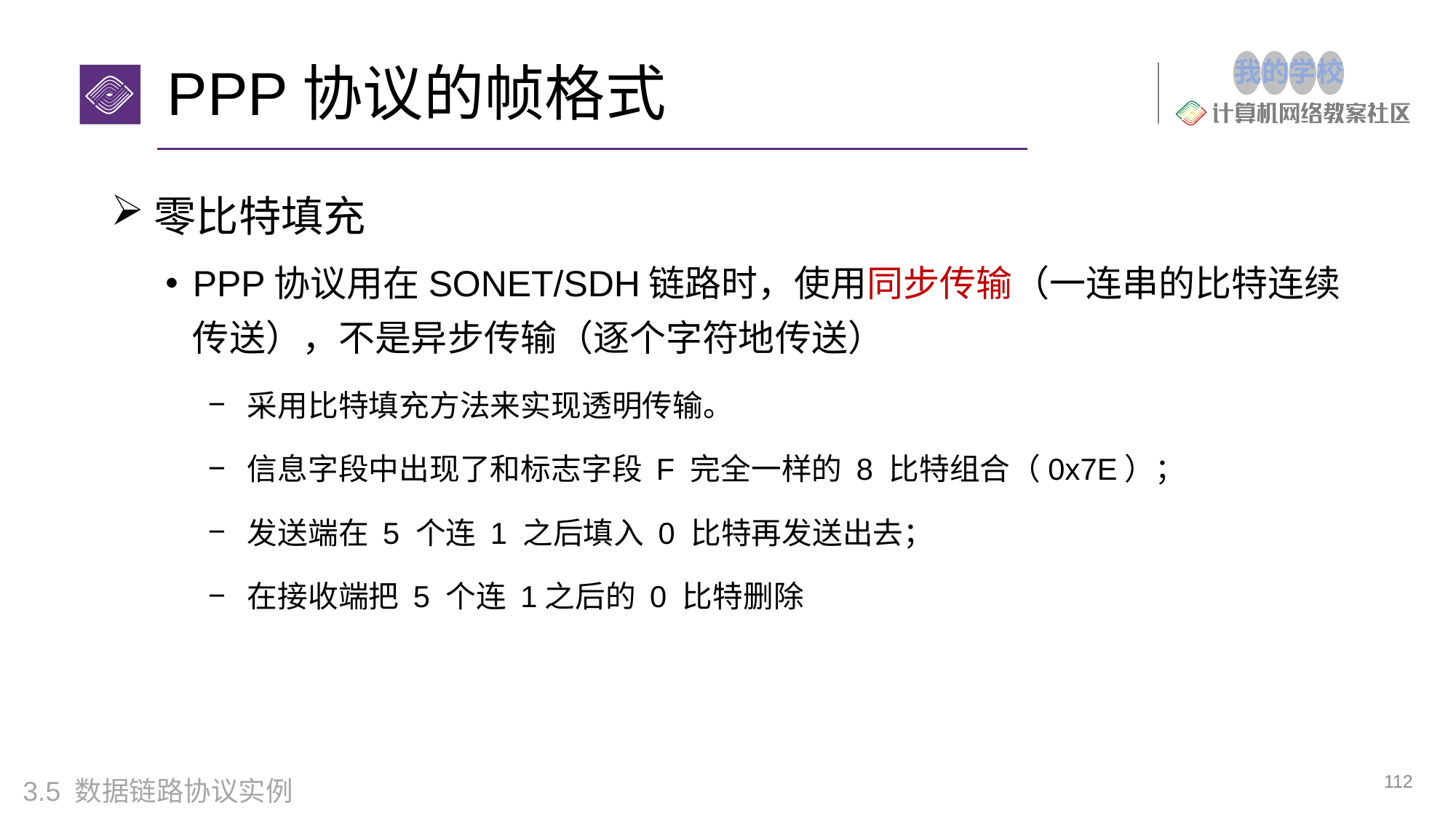

# PPP协议的帧格式
零比特填充
PPP协议用在SONET/SDH链路时，使用同步传输（一连串的比特连续传送），不是异步传输（逐个字符地传送）
采用比特填充方法来实现透明传输。
信息字段中出现了和标志字段 F 完全一样的 8 比特组合（0x7E）；
发送端在 5 个连 1 之后填入 0 比特再发送出去；
在接收端把 5 个连 1之后的 0 比特删除
112
3.5 数据链路协议实例